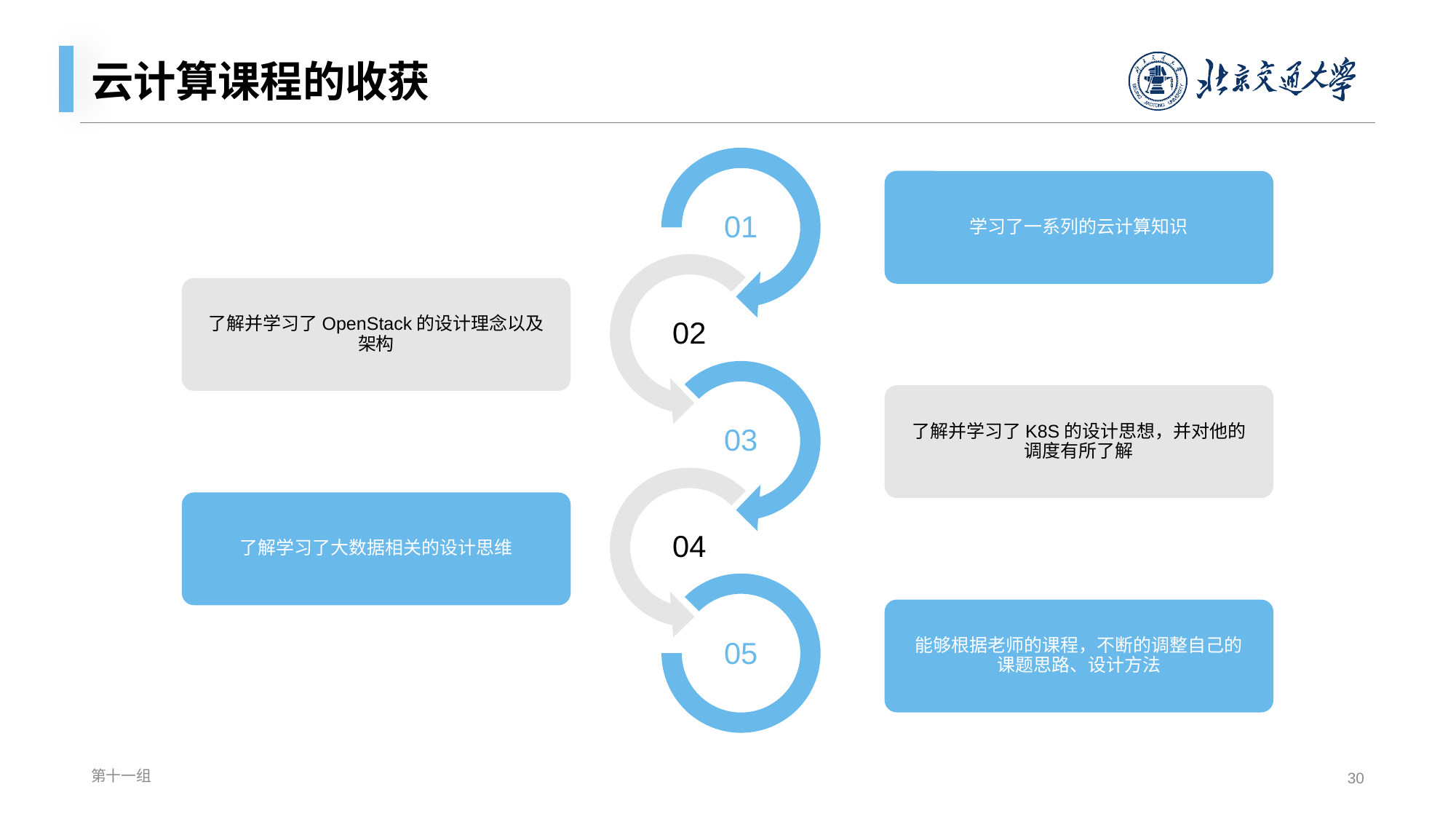

# 云计算课程的收获

学习了一系列的云计算知识
01

了解并学习了OpenStack的设计理念以及架构
02

了解并学习了K8S的设计思想，并对他的调度有所了解
03

了解学习了大数据相关的设计思维
04

能够根据老师的课程，不断的调整自己的课题思路、设计方法
05

第十一组
30